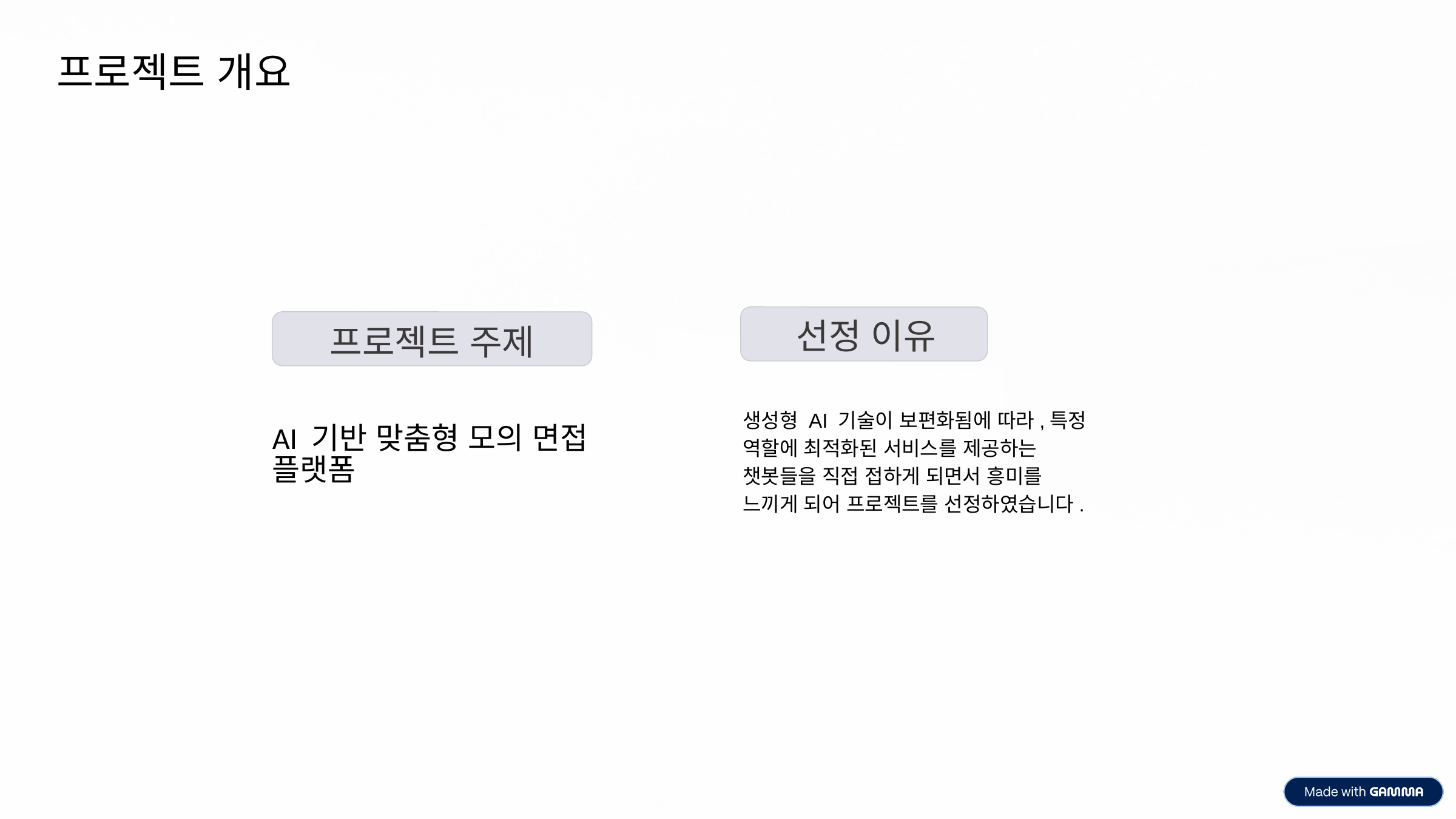

프로젝트 개요

선정 이유

프로젝트 주제

생성형 AI 기술이 보편화됨에 따라,특정 역할에 최적화된 서비스를 제공하는 챗봇들을 직접 접하게 되면서 흥미를 느끼게 되어 프로젝트를 선정하였습니다.
AI 기반 맞춤형 모의 면접 플랫폼